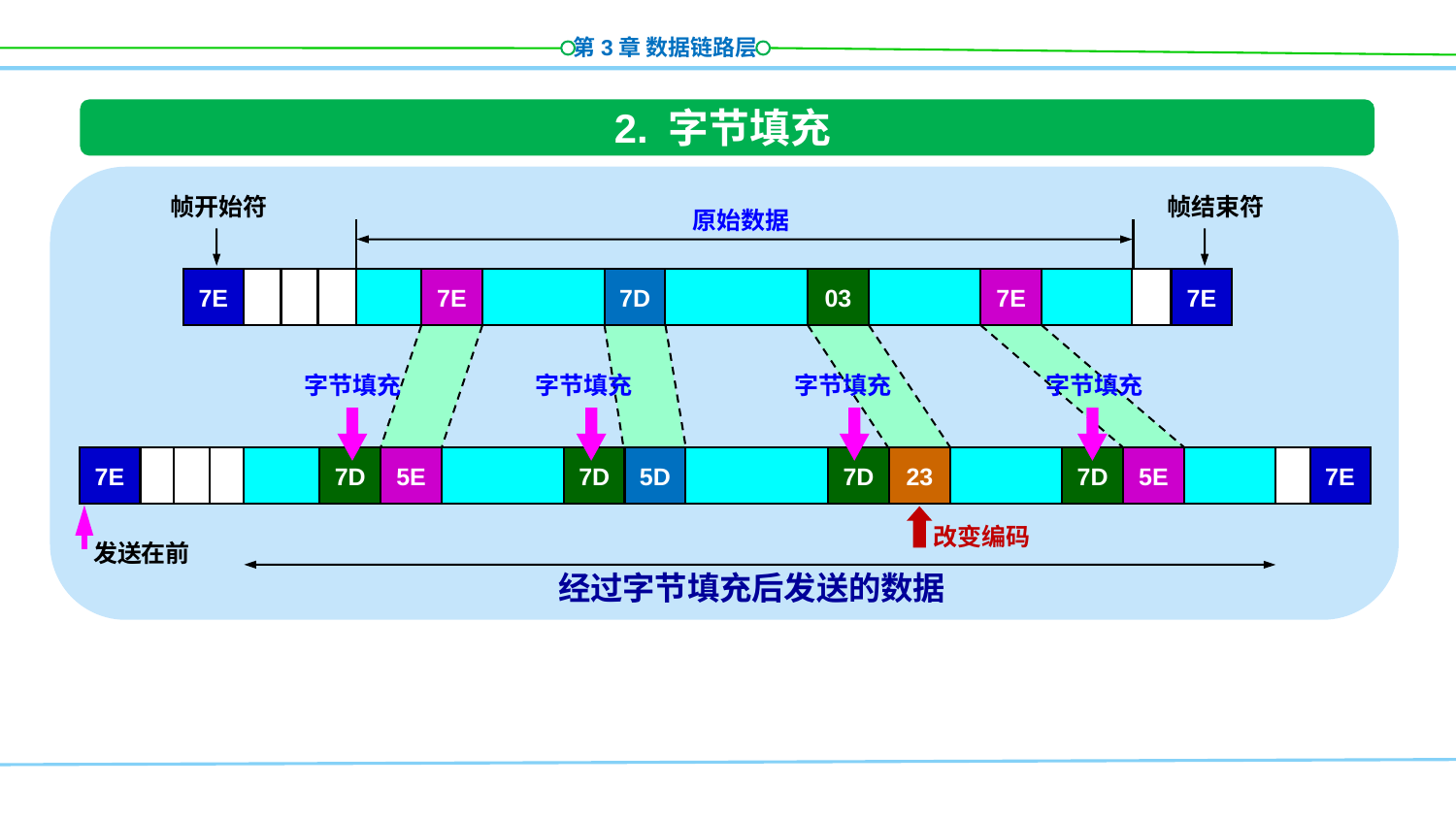

2. 字节填充

帧开始符
帧结束符
原始数据

7E

7E
7D
03
7E

7E

7E

7D
5E
7D
5D
7D
23
7D
5E

7E

发送在前
经过字节填充后发送的数据

字节填充
字节填充
字节填充
字节填充

改变编码